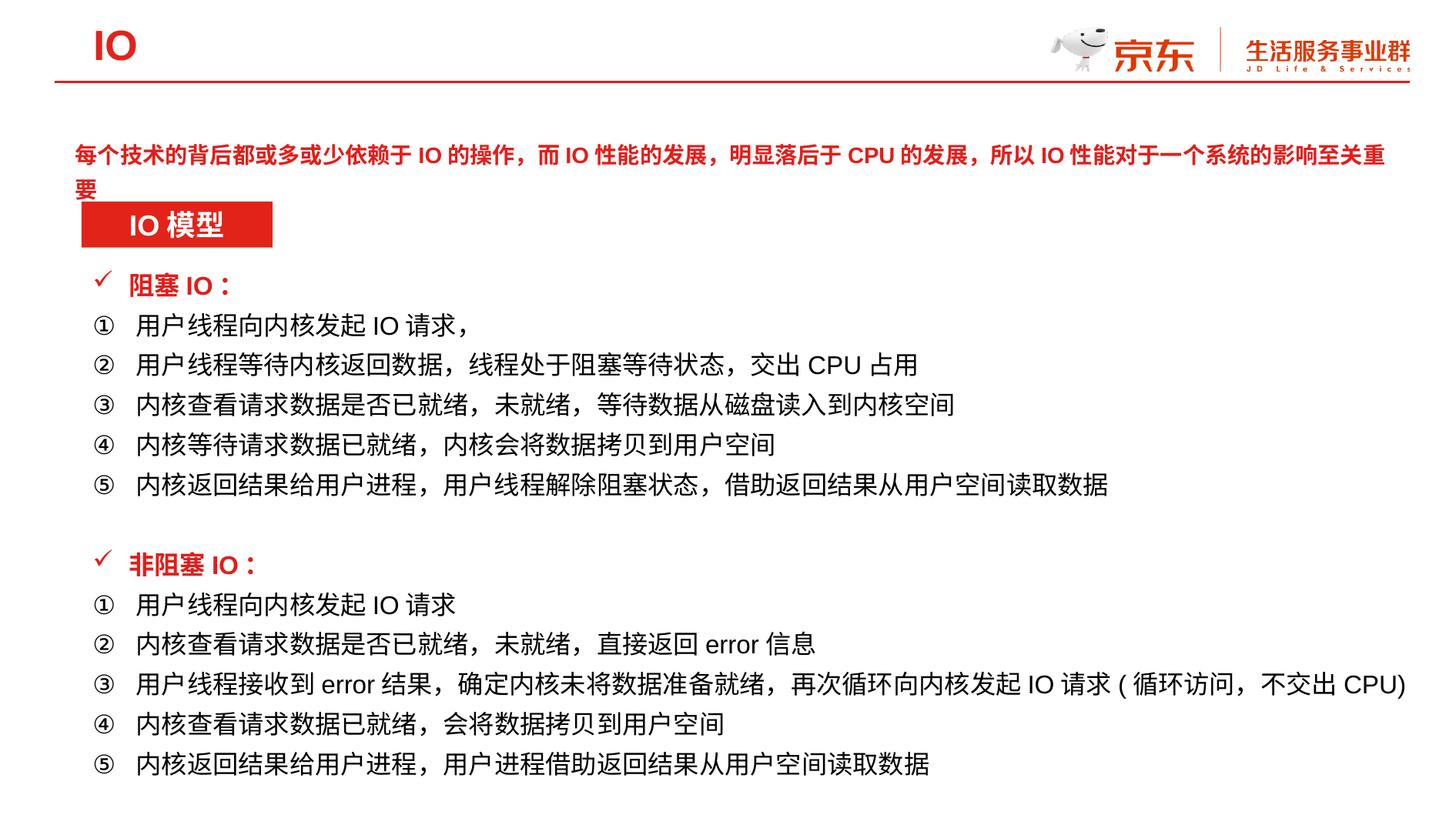

IO
每个技术的背后都或多或少依赖于IO的操作，而IO性能的发展，明显落后于CPU的发展，所以IO性能对于一个系统的影响至关重要
IO模型
阻塞IO：
用户线程向内核发起IO请求，
用户线程等待内核返回数据，线程处于阻塞等待状态，交出CPU占用
内核查看请求数据是否已就绪，未就绪，等待数据从磁盘读入到内核空间
内核等待请求数据已就绪，内核会将数据拷贝到用户空间
内核返回结果给用户进程，用户线程解除阻塞状态，借助返回结果从用户空间读取数据

非阻塞IO：
用户线程向内核发起IO请求
内核查看请求数据是否已就绪，未就绪，直接返回error信息
用户线程接收到error结果，确定内核未将数据准备就绪，再次循环向内核发起IO请求(循环访问，不交出CPU)
内核查看请求数据已就绪，会将数据拷贝到用户空间
内核返回结果给用户进程，用户进程借助返回结果从用户空间读取数据